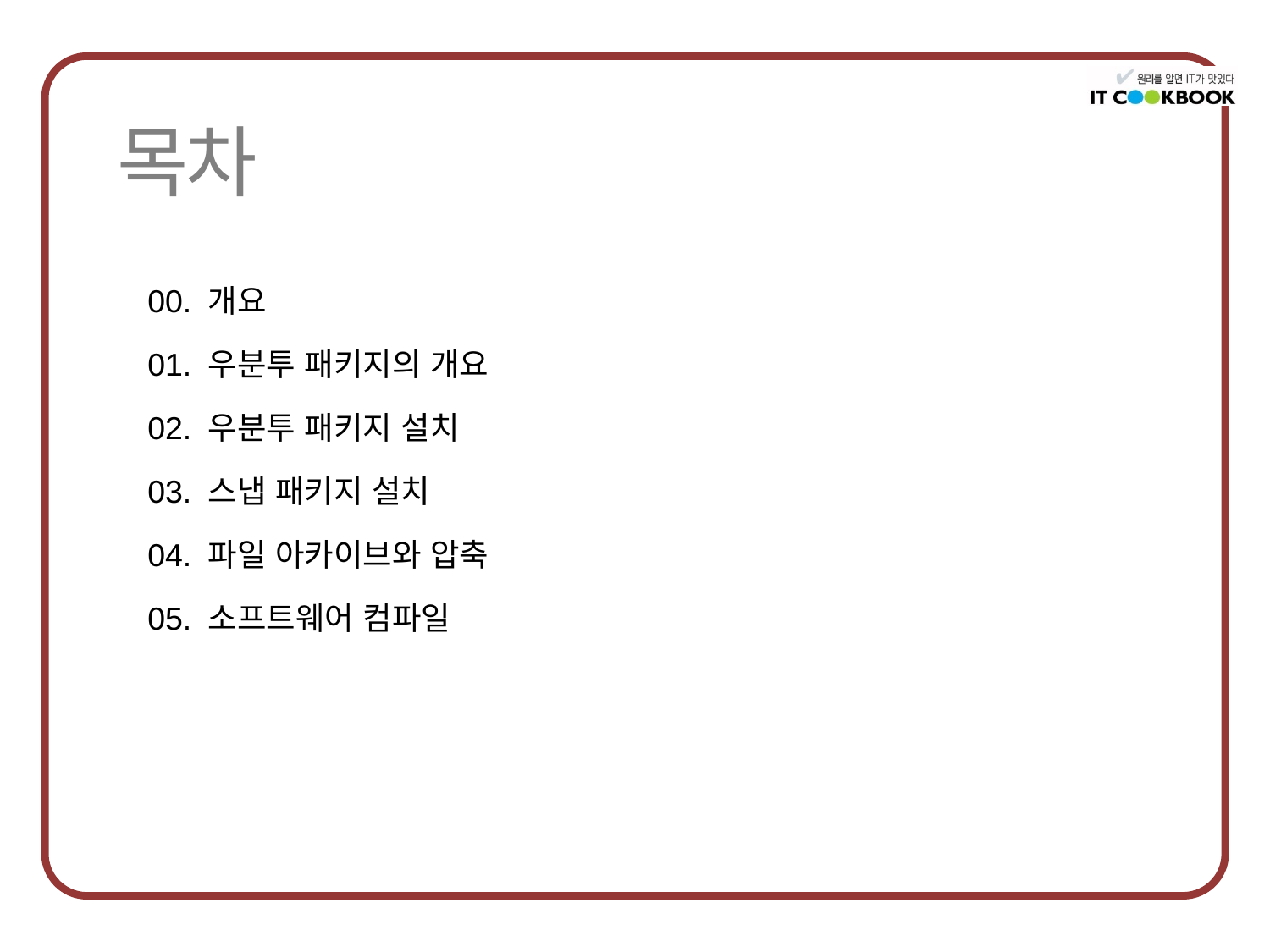

00. 개요
01. 우분투 패키지의 개요
02. 우분투 패키지 설치
03. 스냅 패키지 설치
04. 파일 아카이브와 압축
05. 소프트웨어 컴파일